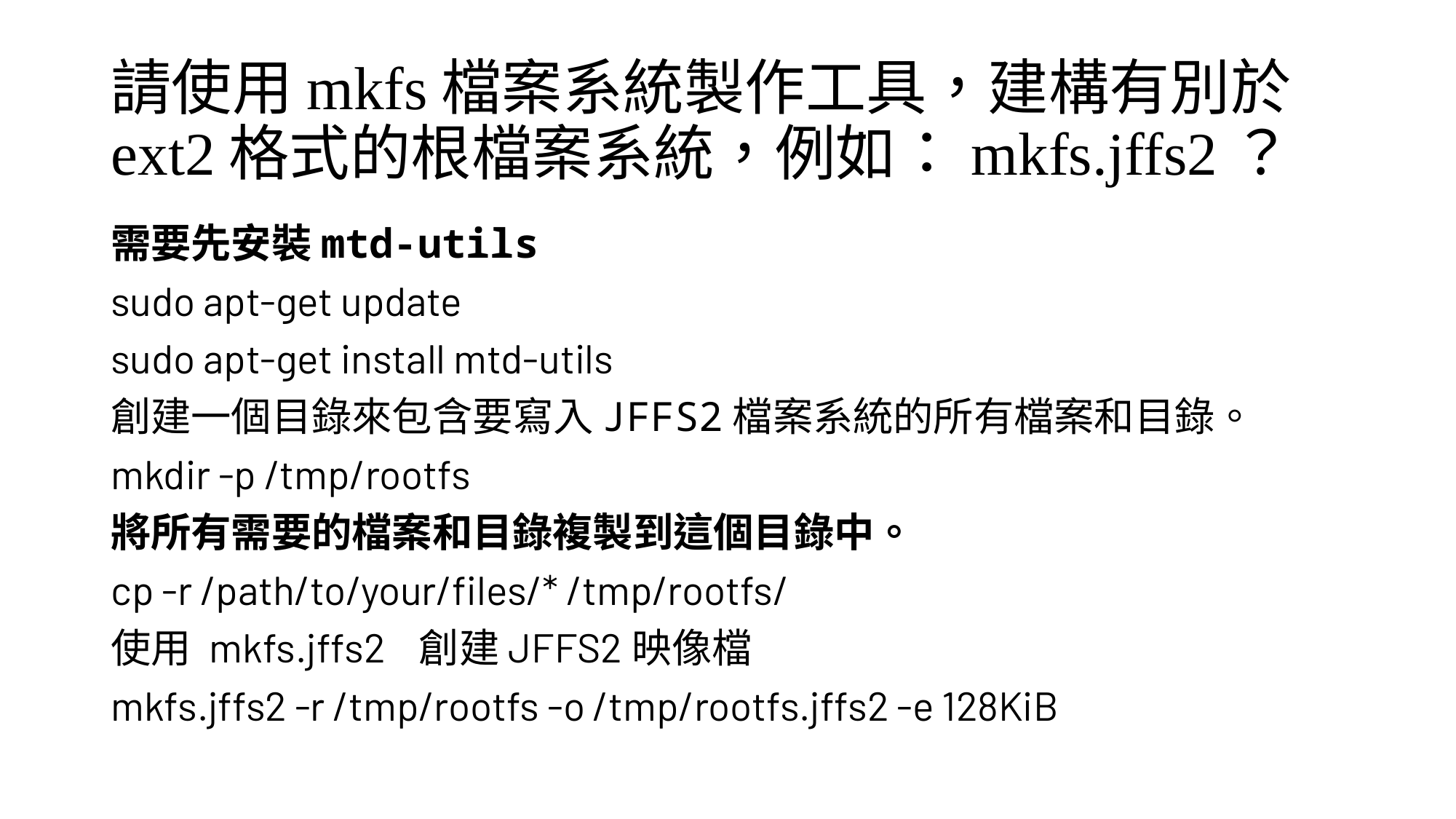

# 請使用mkfs檔案系統製作工具，建構有別於ext2格式的根檔案系統，例如：mkfs.jffs2？
需要先安裝mtd-utils
sudo apt-get update
sudo apt-get install mtd-utils
創建一個目錄來包含要寫入JFFS2檔案系統的所有檔案和目錄。
mkdir -p /tmp/rootfs
將所有需要的檔案和目錄複製到這個目錄中。
cp -r /path/to/your/files/* /tmp/rootfs/
使用 mkfs.jffs2 創建JFFS2映像檔
mkfs.jffs2 -r /tmp/rootfs -o /tmp/rootfs.jffs2 -e 128KiB